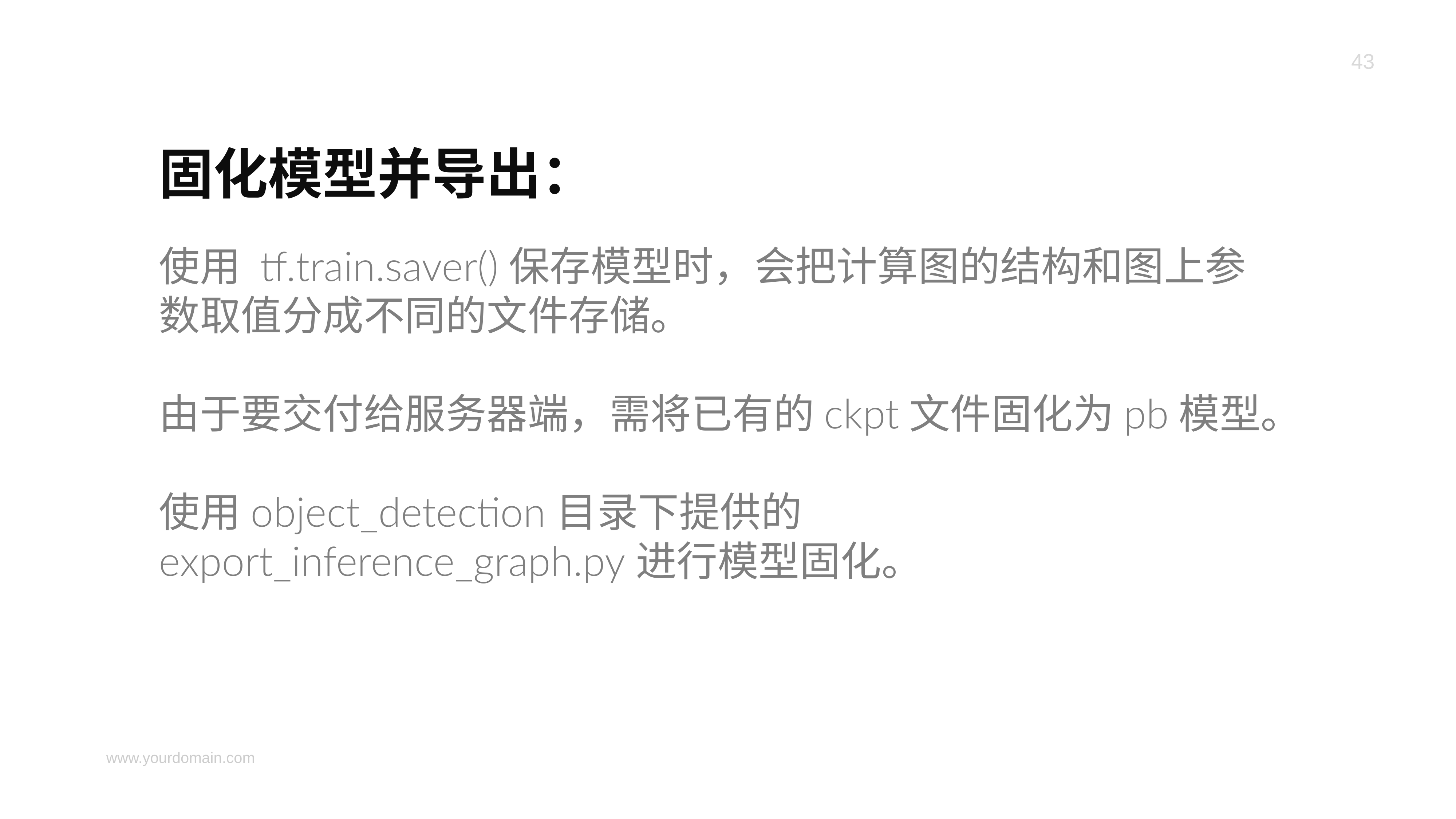

固化模型并导出：

使用 tf.train.saver()保存模型时，会把计算图的结构和图上参数取值分成不同的文件存储。

由于要交付给服务器端，需将已有的ckpt文件固化为pb模型。

使用object_detection目录下提供的export_inference_graph.py进行模型固化。